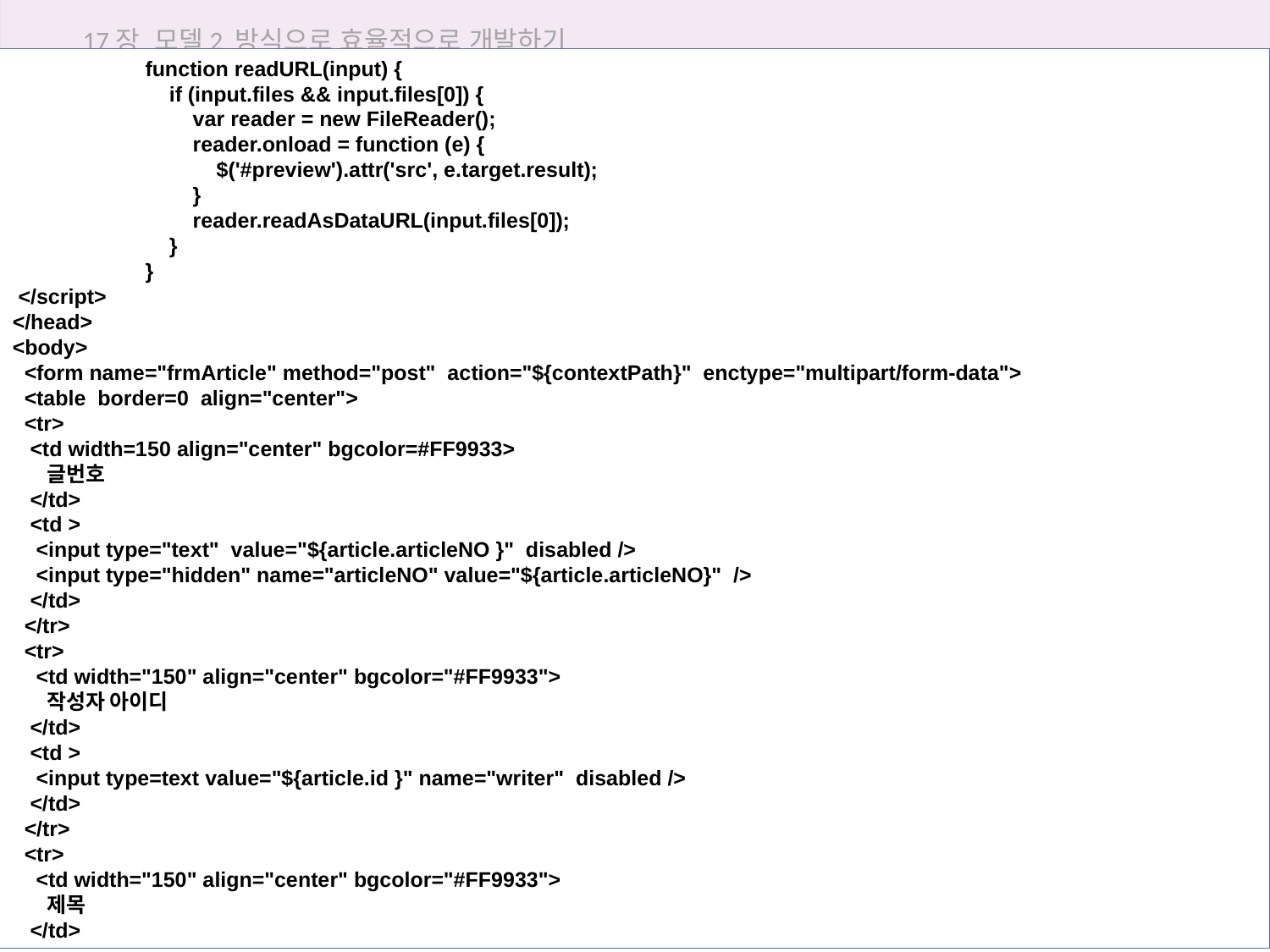

17장  모델2 방식으로 효율적으로 개발하기
	 function readURL(input) {
	     if (input.files && input.files[0]) {
	         var reader = new FileReader();
	         reader.onload = function (e) {
	             $('#preview').attr('src', e.target.result);
	         }
	         reader.readAsDataURL(input.files[0]);
	     }
	 }
 </script>
</head>
<body>
  <form name="frmArticle" method="post"  action="${contextPath}"  enctype="multipart/form-data">
  <table  border=0  align="center">
  <tr>
   <td width=150 align="center" bgcolor=#FF9933>
      글번호
   </td>
   <td >
    <input type="text"  value="${article.articleNO }"  disabled />
    <input type="hidden" name="articleNO" value="${article.articleNO}"  />
   </td>
  </tr>
  <tr>
    <td width="150" align="center" bgcolor="#FF9933">
      작성자 아이디
   </td>
   <td >
    <input type=text value="${article.id }" name="writer"  disabled />
   </td>
  </tr>
  <tr>
    <td width="150" align="center" bgcolor="#FF9933">
      제목
   </td>